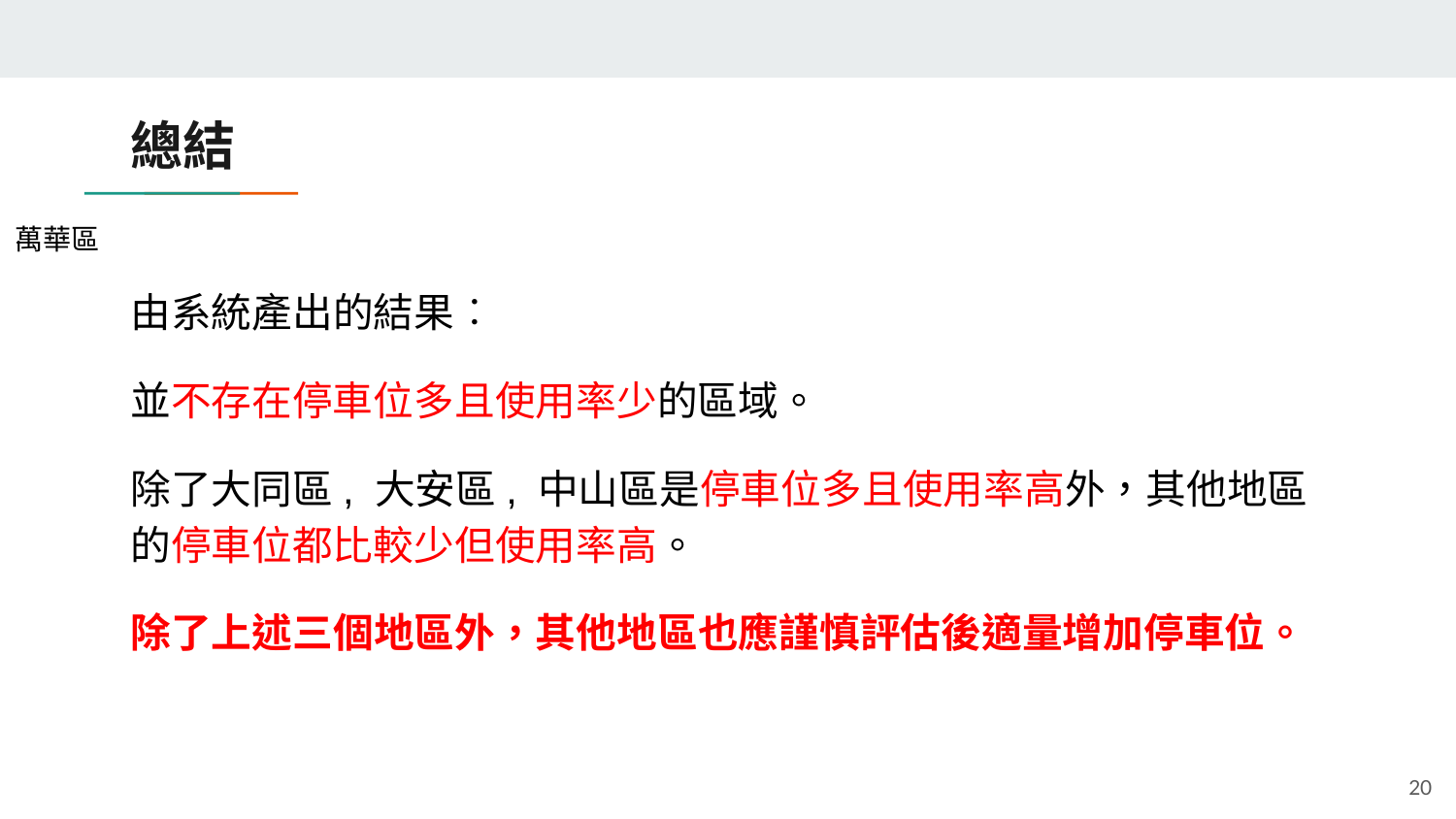

萬華區
# 總結
由系統產出的結果︰
並不存在停車位多且使用率少的區域。
除了大同區, 大安區, 中山區是停車位多且使用率高外，其他地區的停車位都比較少但使用率高。
除了上述三個地區外，其他地區也應謹慎評估後適量增加停車位。
20